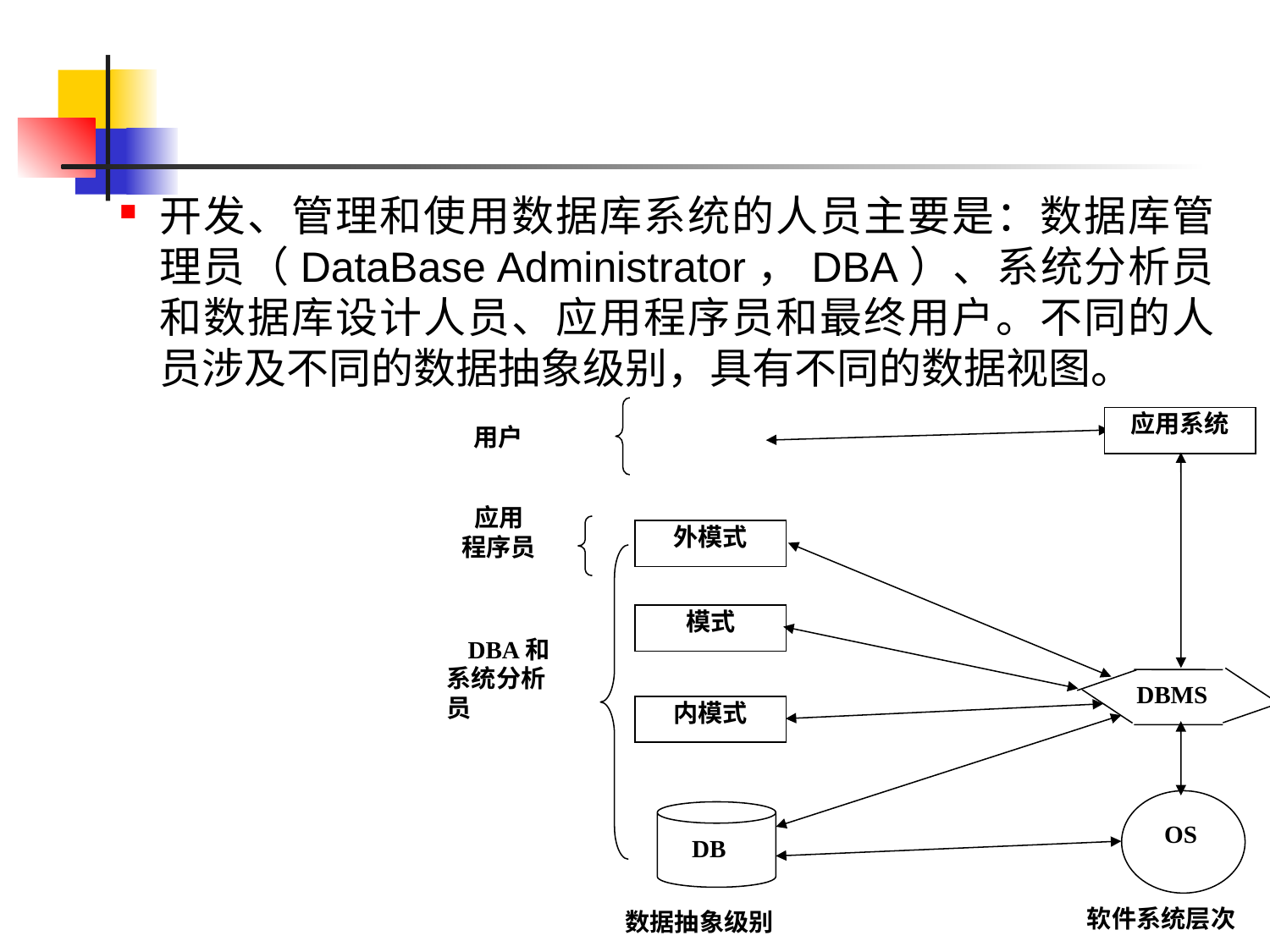

开发、管理和使用数据库系统的人员主要是：数据库管理员（DataBase Administrator，DBA）、系统分析员和数据库设计人员、应用程序员和最终用户。不同的人员涉及不同的数据抽象级别，具有不同的数据视图。

应用系统

DBMS

OS
用户

应用
程序员

外模式

模式

DBA和
 系统分析
 员
内模式

软件系统层次
数据抽象级别
DB